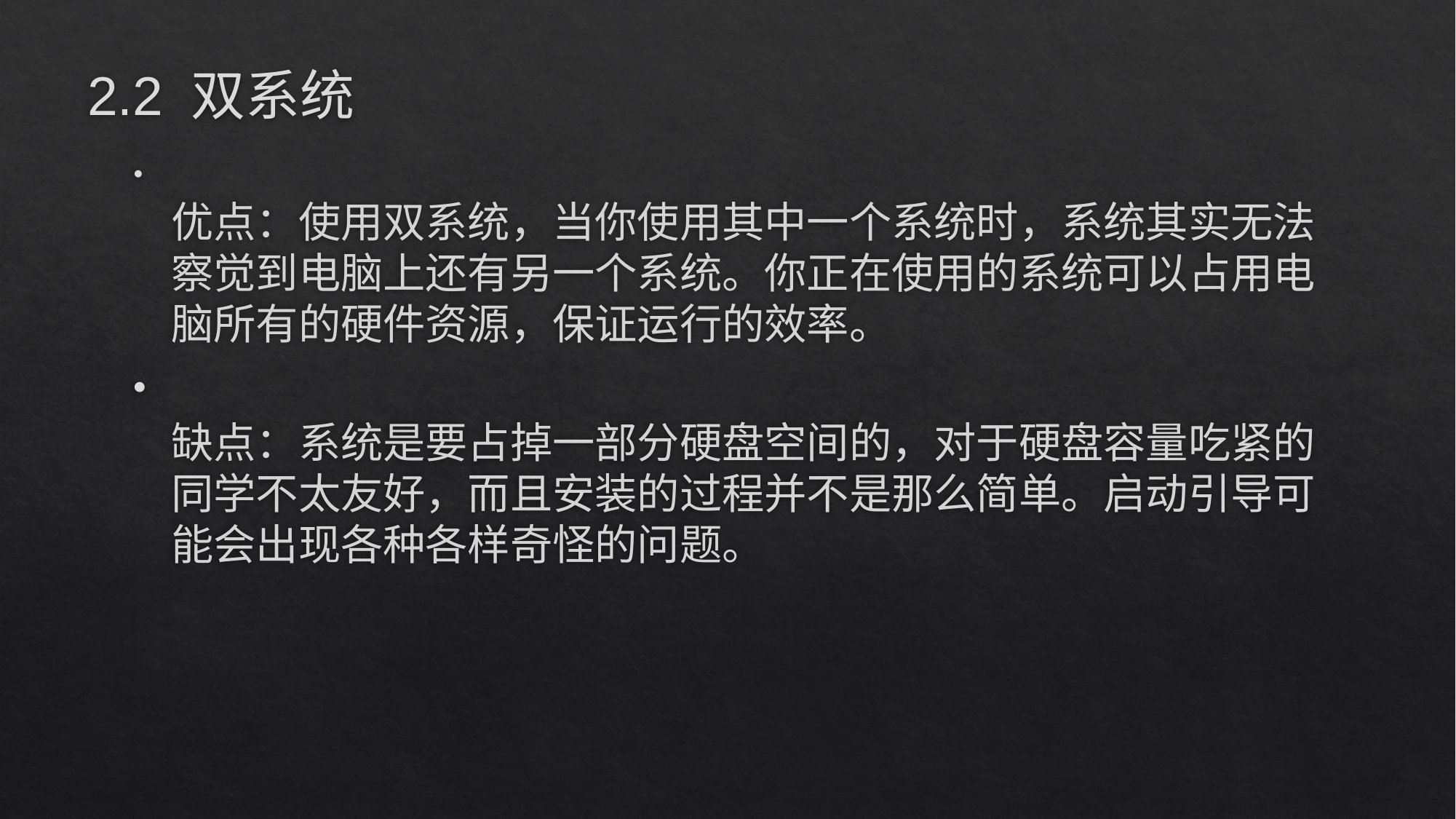

2.2 双系统

优点：使用双系统，当你使用其中一个系统时，系统其实无法察觉到电脑上还有另一个系统。你正在使用的系统可以占用电脑所有的硬件资源，保证运行的效率。
缺点：系统是要占掉一部分硬盘空间的，对于硬盘容量吃紧的同学不太友好，而且安装的过程并不是那么简单。启动引导可能会出现各种各样奇怪的问题。